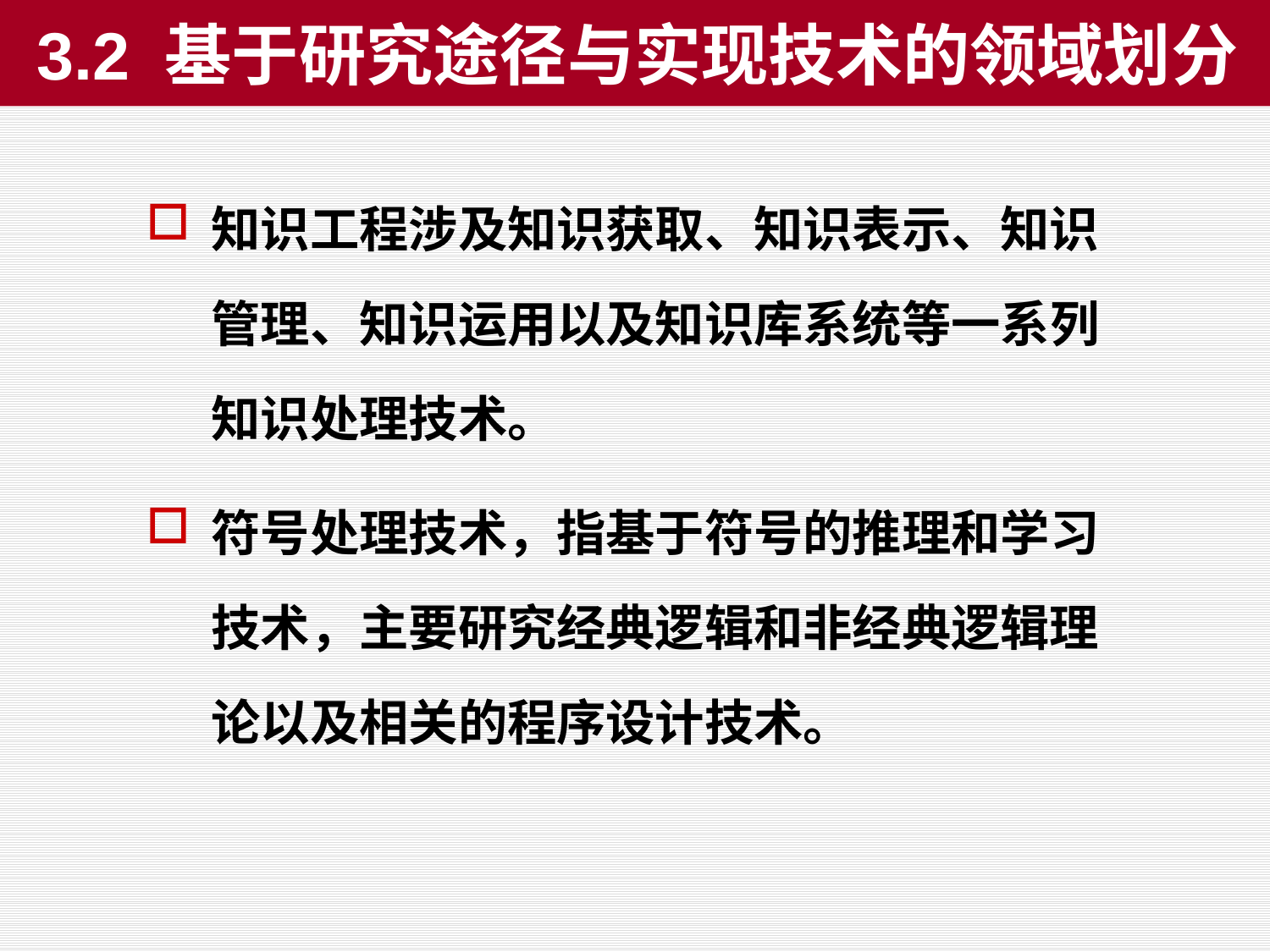

3.2 基于研究途径与实现技术的领域划分
知识工程涉及知识获取、知识表示、知识管理、知识运用以及知识库系统等一系列知识处理技术。
符号处理技术，指基于符号的推理和学习技术，主要研究经典逻辑和非经典逻辑理论以及相关的程序设计技术。